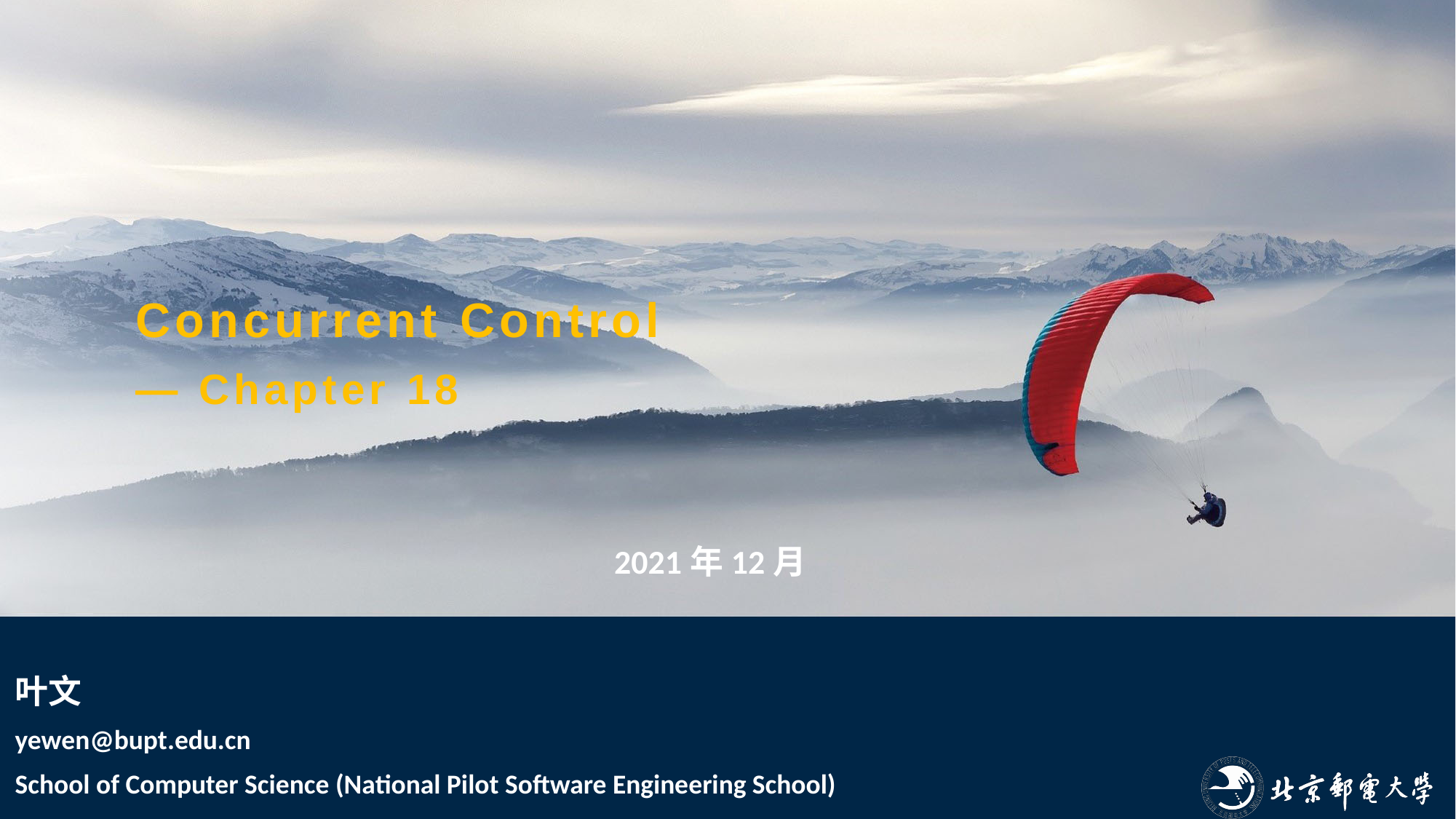

Concurrent Control
— Chapter 18
2021年12月

叶文
yewen@bupt.edu.cn
School of Computer Science (National Pilot Software Engineering School)